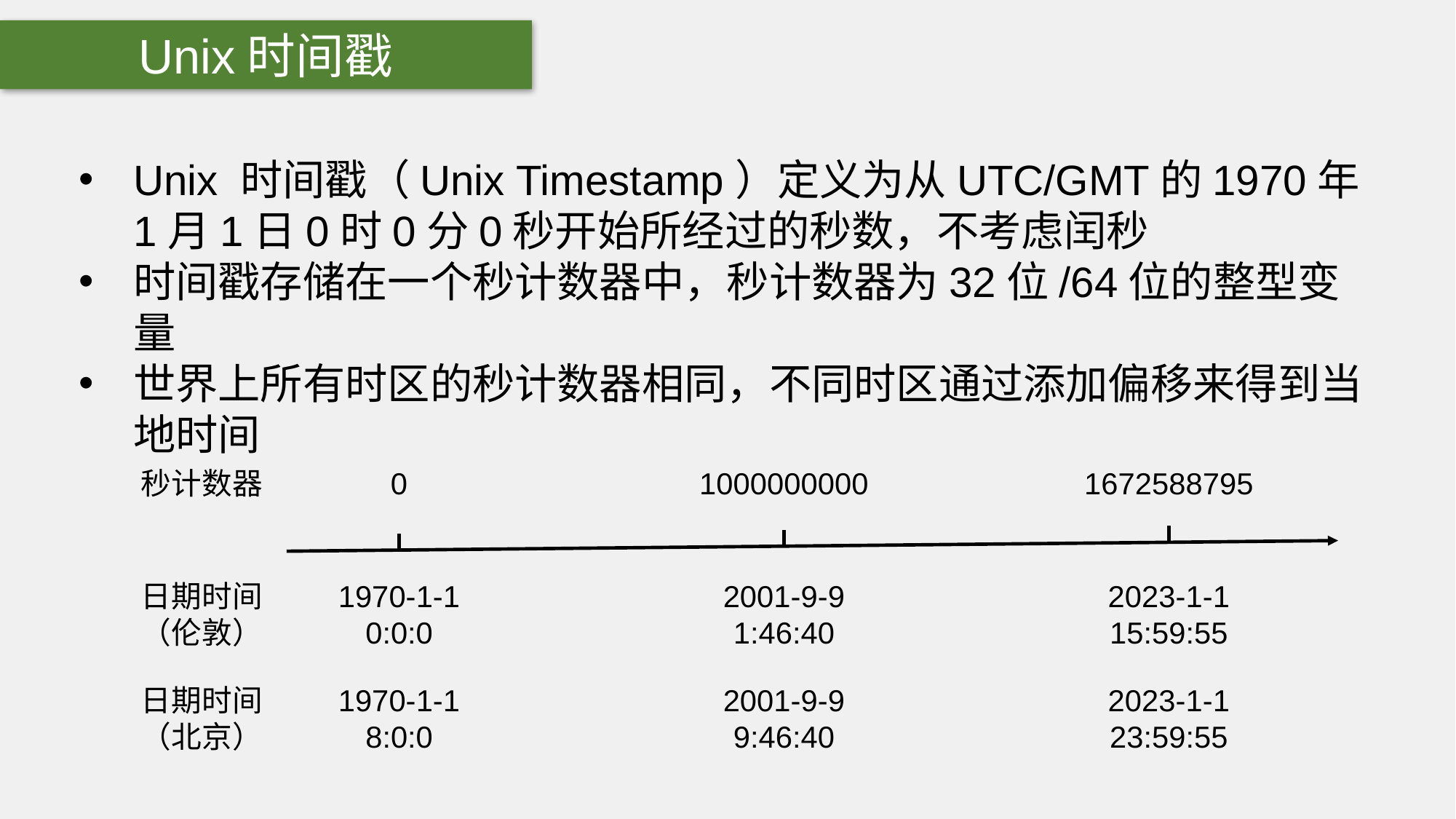

Unix时间戳
Unix 时间戳（Unix Timestamp）定义为从UTC/GMT的1970年1月1日0时0分0秒开始所经过的秒数，不考虑闰秒
时间戳存储在一个秒计数器中，秒计数器为32位/64位的整型变量
世界上所有时区的秒计数器相同，不同时区通过添加偏移来得到当地时间
秒计数器
0
1000000000
1672588795
日期时间
（伦敦）
1970-1-1
0:0:0
2001-9-9
1:46:40
2023-1-1
15:59:55
日期时间
（北京）
1970-1-1
8:0:0
2001-9-9
9:46:40
2023-1-1
23:59:55